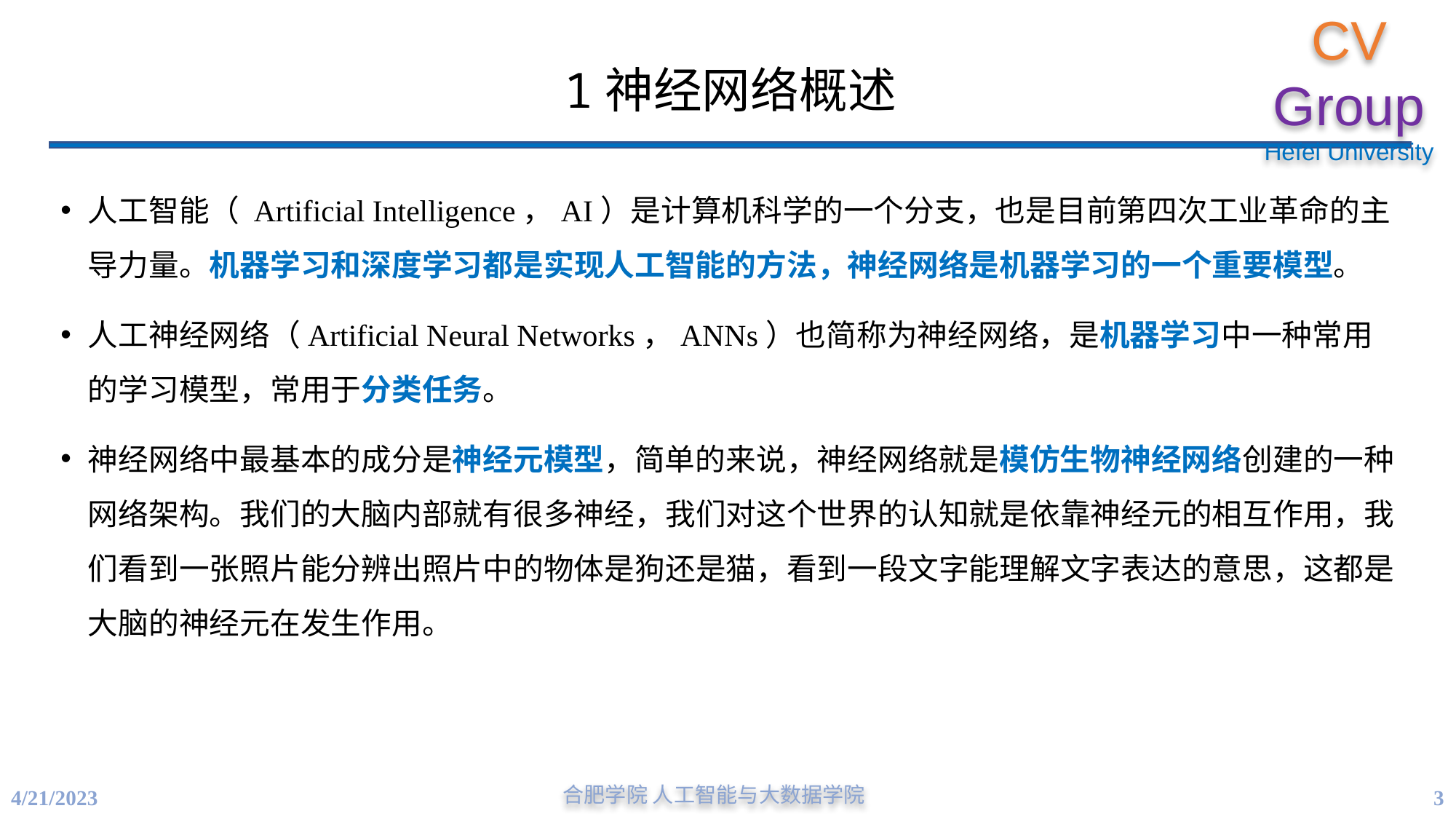

# 1神经网络概述
人工智能（ Artificial Intelligence，AI）是计算机科学的一个分支，也是目前第四次工业革命的主导力量。机器学习和深度学习都是实现人工智能的方法，神经网络是机器学习的一个重要模型。
人工神经网络（Artificial Neural Networks，ANNs）也简称为神经网络，是机器学习中一种常用的学习模型，常用于分类任务。
神经网络中最基本的成分是神经元模型，简单的来说，神经网络就是模仿生物神经网络创建的一种网络架构。我们的大脑内部就有很多神经，我们对这个世界的认知就是依靠神经元的相互作用，我们看到一张照片能分辨出照片中的物体是狗还是猫，看到一段文字能理解文字表达的意思，这都是大脑的神经元在发生作用。
3
4/21/2023
合肥学院 人工智能与大数据学院